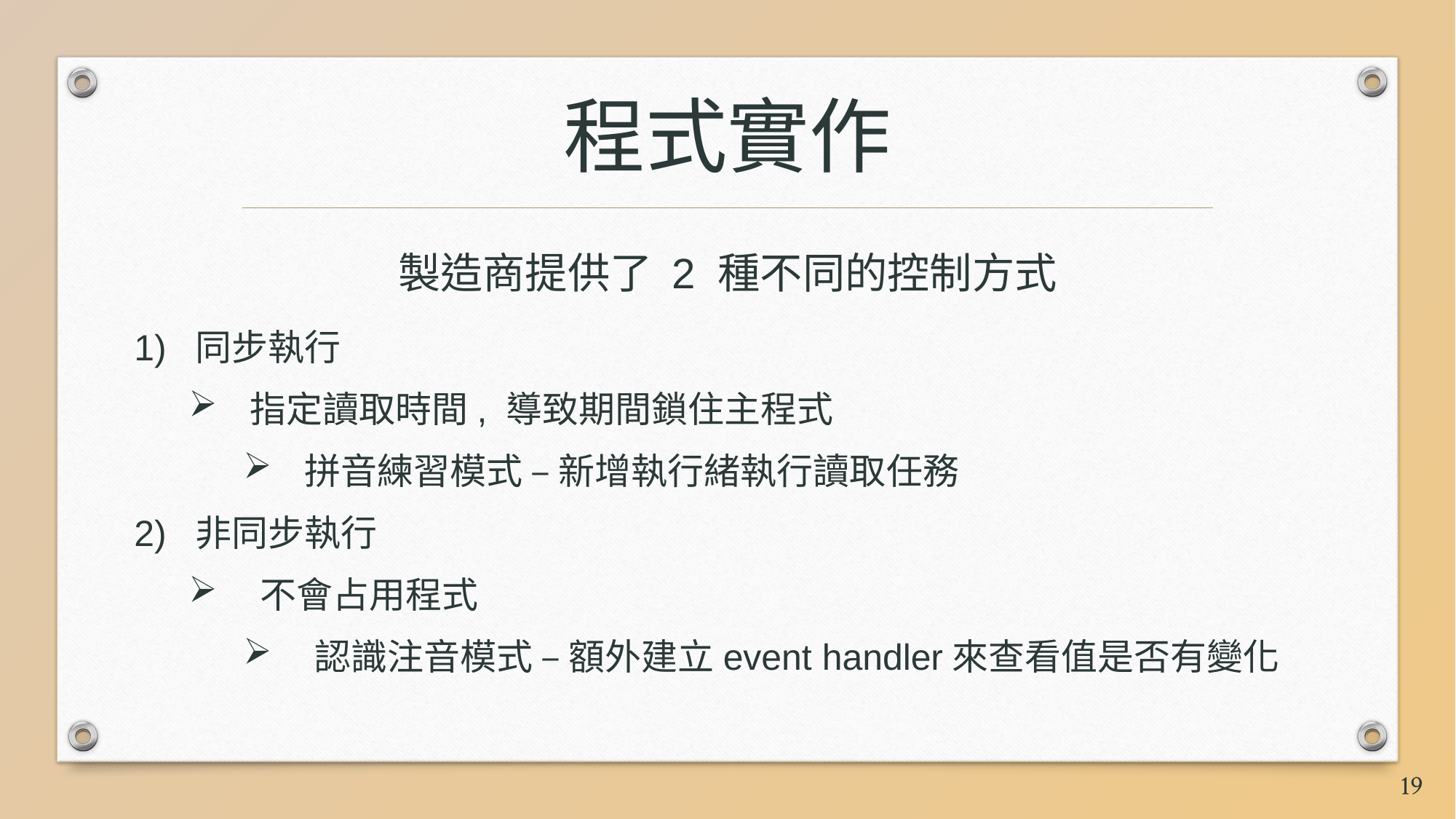

程式實作

製造商提供了 2 種不同的控制方式
同步執行
指定讀取時間, 導致期間鎖住主程式
拼音練習模式 – 新增執行緒執行讀取任務
非同步執行
 不會占用程式
 認識注音模式 – 額外建立event handler來查看值是否有變化
19